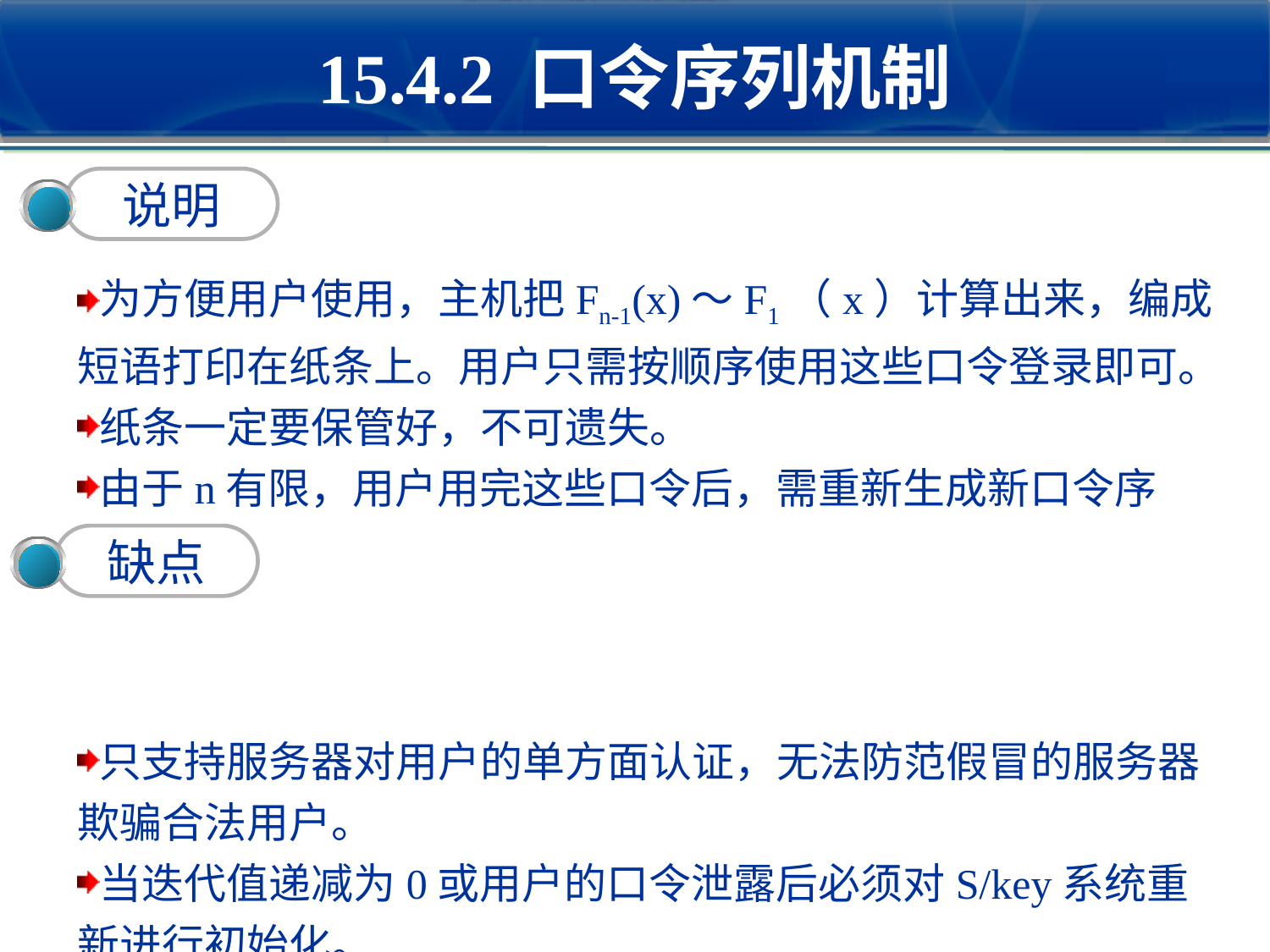

# 15.4.2 口令序列机制
说明

为方便用户使用，主机把Fn-1(x)～F1（x）计算出来，编成短语打印在纸条上。用户只需按顺序使用这些口令登录即可。
纸条一定要保管好，不可遗失。
由于n有限，用户用完这些口令后，需重新生成新口令序列。

只支持服务器对用户的单方面认证，无法防范假冒的服务器欺骗合法用户。
当迭代值递减为0或用户的口令泄露后必须对S/key系统重新进行初始化。
缺点